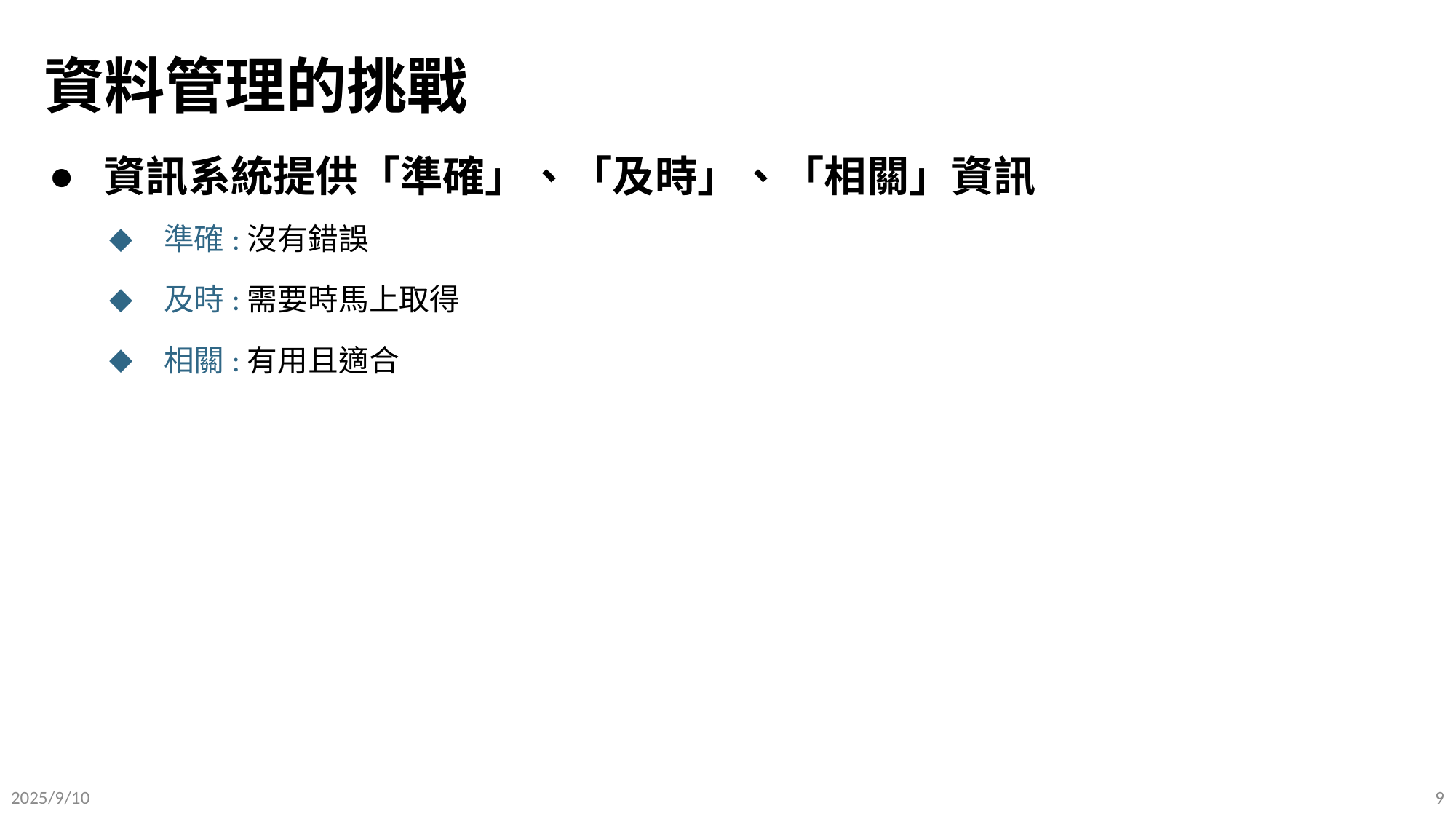

# 資料管理的挑戰
資訊系統提供「準確」、「及時」、「相關」資訊
準確:沒有錯誤
及時:需要時馬上取得
相關:有用且適合

2025/9/10
9